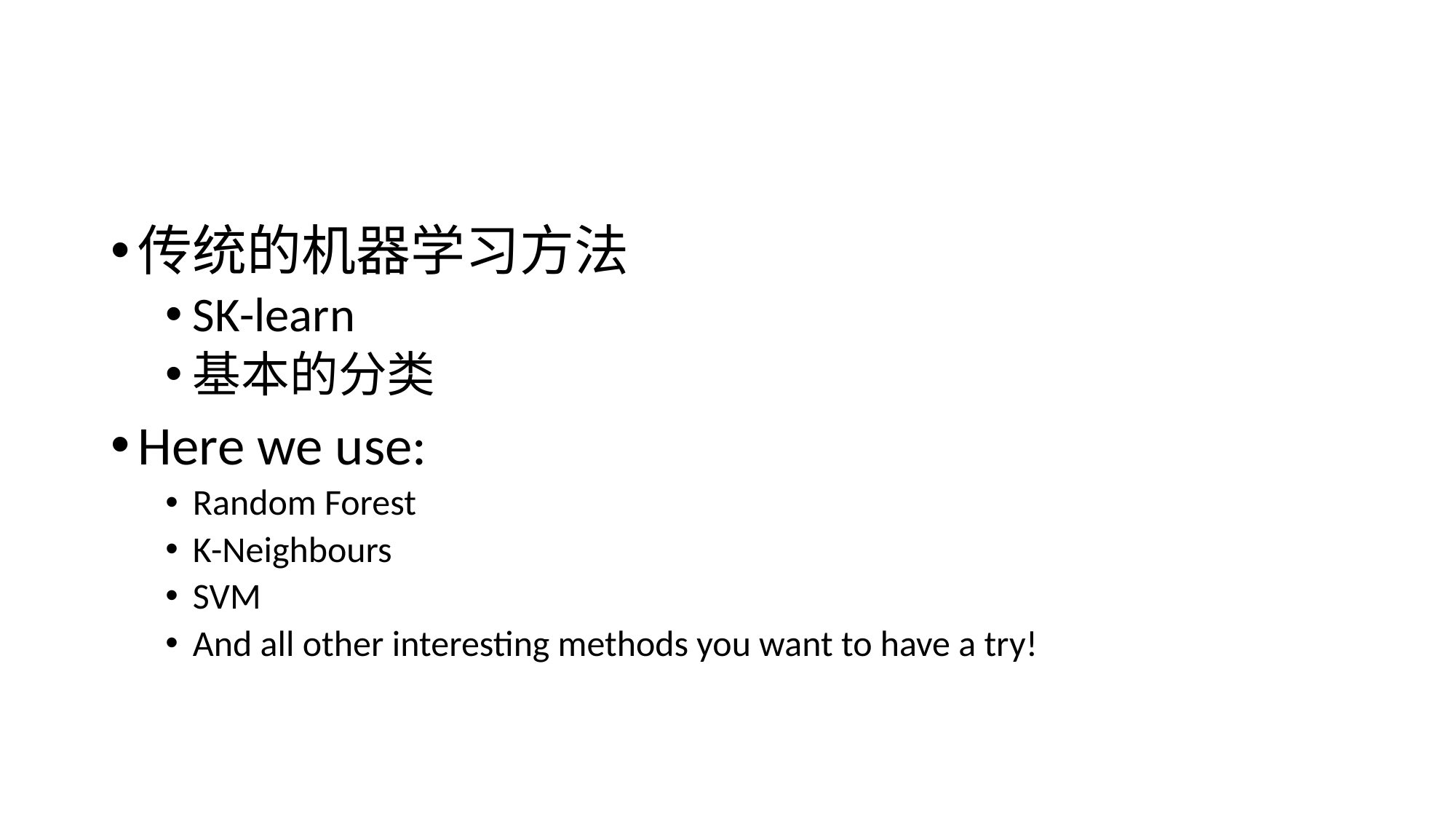

#
传统的机器学习方法
SK-learn
基本的分类
Here we use:
Random Forest
K-Neighbours
SVM
And all other interesting methods you want to have a try!